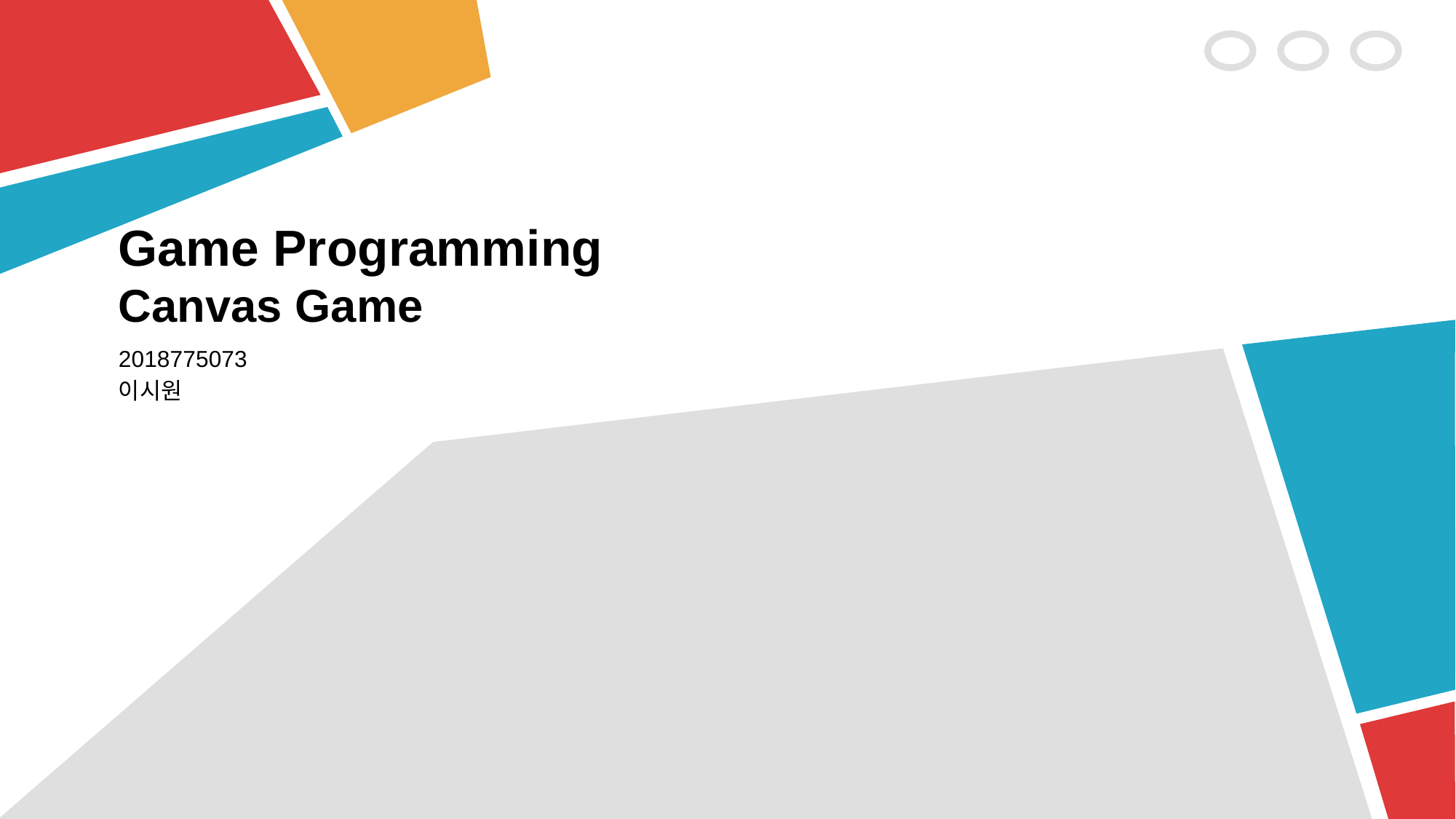

# Game Programming Canvas Game
2018775073
이시원